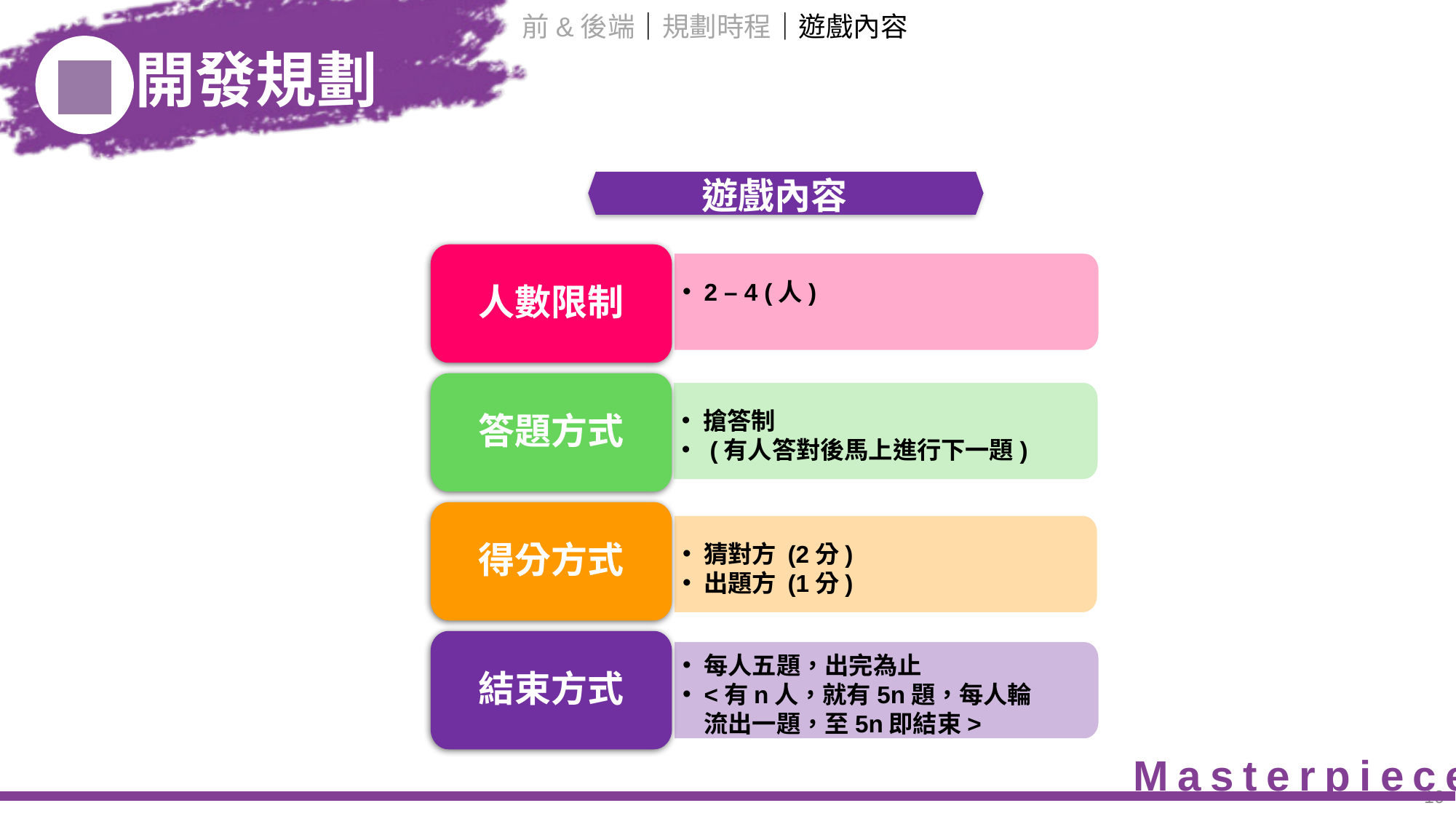

前&後端｜規劃時程｜遊戲內容
遊戲內容

人數限制

2 – 4 (人)
 人數限制：2 – 4 (人)

 答題方式：搶答制 (有人答對後馬上進行下一題)

 得分方式：猜對方 (2分) & 出題方 (1分)

 結束方式：每人五題，出完為止<有n人，就有5n題，每人輪流出一題，至5n即結束>

同分解決辦法: 得分相同者先達到該得分者勝(猜得先)
答題方式

搶答制
 (有人答對後馬上進行下一題)
得分方式

猜對方 (2分)
出題方 (1分)
結束方式

每人五題，出完為止
<有n人，就有5n題，每人輪流出一題，至5n即結束>
10